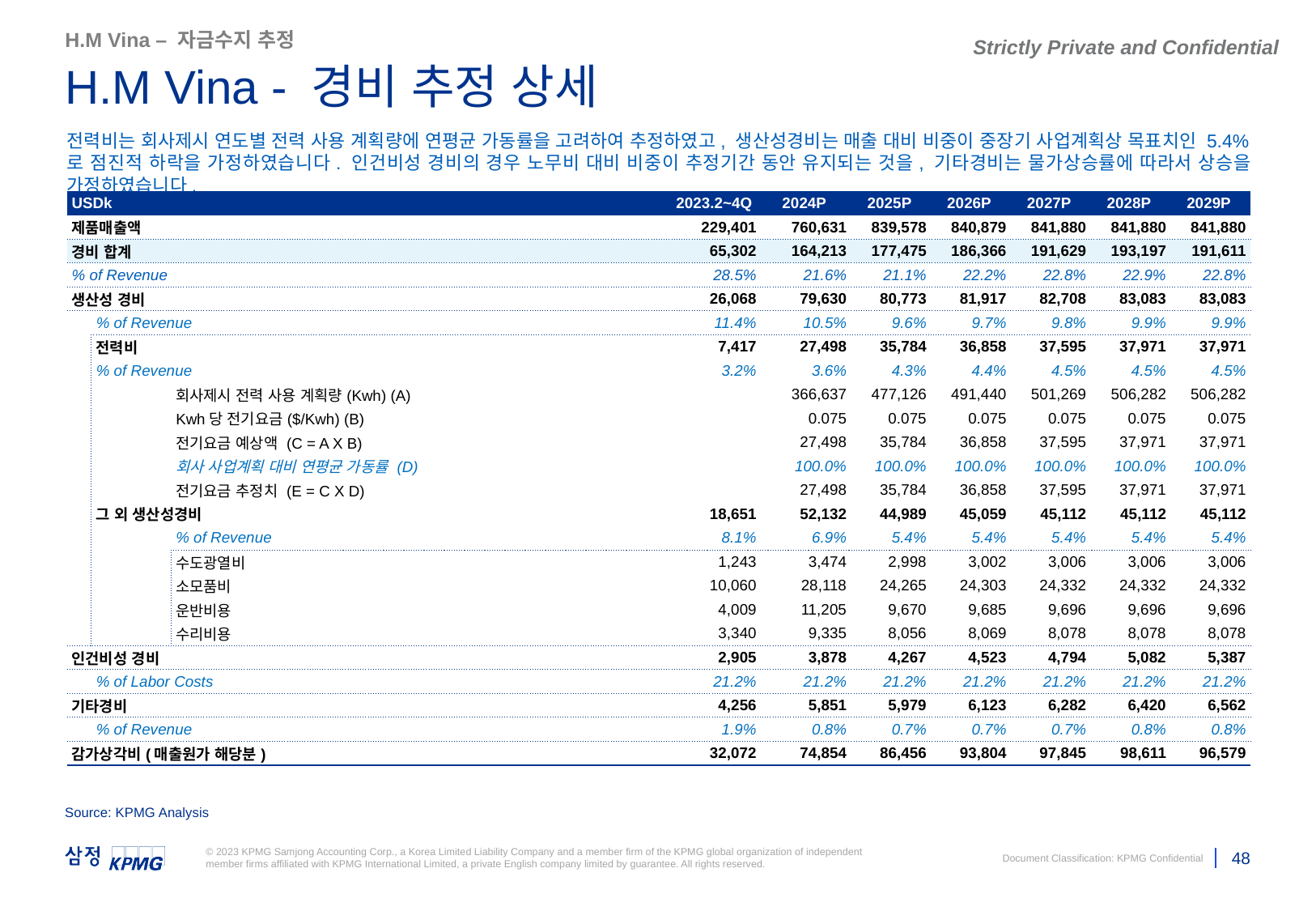

H.M Vina – 자금수지 추정
H.M Vina - 경비 추정 상세
전력비는 회사제시 연도별 전력 사용 계획량에 연평균 가동률을 고려하여 추정하였고, 생산성경비는 매출 대비 비중이 중장기 사업계획상 목표치인 5.4%로 점진적 하락을 가정하였습니다. 인건비성 경비의 경우 노무비 대비 비중이 추정기간 동안 유지되는 것을, 기타경비는 물가상승률에 따라서 상승을 가정하였습니다.
| USDk |  |  |  |  | 2023.2~4Q | 2024P | 2025P | 2026P | 2027P | 2028P | 2029P |
| --- | --- | --- | --- | --- | --- | --- | --- | --- | --- | --- | --- |
| 제품매출액 |  |  |  |  | 229,401 | 760,631 | 839,578 | 840,879 | 841,880 | 841,880 | 841,880 |
| 경비 합계 |  |  |  |  | 65,302 | 164,213 | 177,475 | 186,366 | 191,629 | 193,197 | 191,611 |
| % of Revenue |  |  |  |  | 28.5% | 21.6% | 21.1% | 22.2% | 22.8% | 22.9% | 22.8% |
| 생산성 경비 |  |  |  |  | 26,068 | 79,630 | 80,773 | 81,917 | 82,708 | 83,083 | 83,083 |
|  | % of Revenue |  |  |  | 11.4% | 10.5% | 9.6% | 9.7% | 9.8% | 9.9% | 9.9% |
|  | 전력비 |  |  |  | 7,417 | 27,498 | 35,784 | 36,858 | 37,595 | 37,971 | 37,971 |
|  | % of Revenue |  |  |  | 3.2% | 3.6% | 4.3% | 4.4% | 4.5% | 4.5% | 4.5% |
|  |  | 회사제시 전력 사용 계획량(Kwh) (A) |  |  |  | 366,637 | 477,126 | 491,440 | 501,269 | 506,282 | 506,282 |
|  |  | Kwh당 전기요금($/Kwh) (B) |  |  |  | 0.075 | 0.075 | 0.075 | 0.075 | 0.075 | 0.075 |
|  |  | 전기요금 예상액 (C = A X B) |  |  |  | 27,498 | 35,784 | 36,858 | 37,595 | 37,971 | 37,971 |
|  |  | 회사 사업계획 대비 연평균 가동률 (D) |  |  |  | 100.0% | 100.0% | 100.0% | 100.0% | 100.0% | 100.0% |
|  |  | 전기요금 추정치 (E = C X D) |  |  |  | 27,498 | 35,784 | 36,858 | 37,595 | 37,971 | 37,971 |
|  | 그 외 생산성경비 |  |  |  | 18,651 | 52,132 | 44,989 | 45,059 | 45,112 | 45,112 | 45,112 |
|  |  | % of Revenue |  |  | 8.1% | 6.9% | 5.4% | 5.4% | 5.4% | 5.4% | 5.4% |
|  |  | 수도광열비 |  |  | 1,243 | 3,474 | 2,998 | 3,002 | 3,006 | 3,006 | 3,006 |
|  |  | 소모품비 |  |  | 10,060 | 28,118 | 24,265 | 24,303 | 24,332 | 24,332 | 24,332 |
|  |  | 운반비용 |  |  | 4,009 | 11,205 | 9,670 | 9,685 | 9,696 | 9,696 | 9,696 |
|  |  | 수리비용 |  |  | 3,340 | 9,335 | 8,056 | 8,069 | 8,078 | 8,078 | 8,078 |
| 인건비성 경비 |  |  |  |  | 2,905 | 3,878 | 4,267 | 4,523 | 4,794 | 5,082 | 5,387 |
|  | % of Labor Costs |  |  |  | 21.2% | 21.2% | 21.2% | 21.2% | 21.2% | 21.2% | 21.2% |
| 기타경비 |  |  |  |  | 4,256 | 5,851 | 5,979 | 6,123 | 6,282 | 6,420 | 6,562 |
|  | % of Revenue |  |  |  | 1.9% | 0.8% | 0.7% | 0.7% | 0.7% | 0.8% | 0.8% |
| 감가상각비(매출원가 해당분) |  |  |  |  | 32,072 | 74,854 | 86,456 | 93,804 | 97,845 | 98,611 | 96,579 |
Source: KPMG Analysis